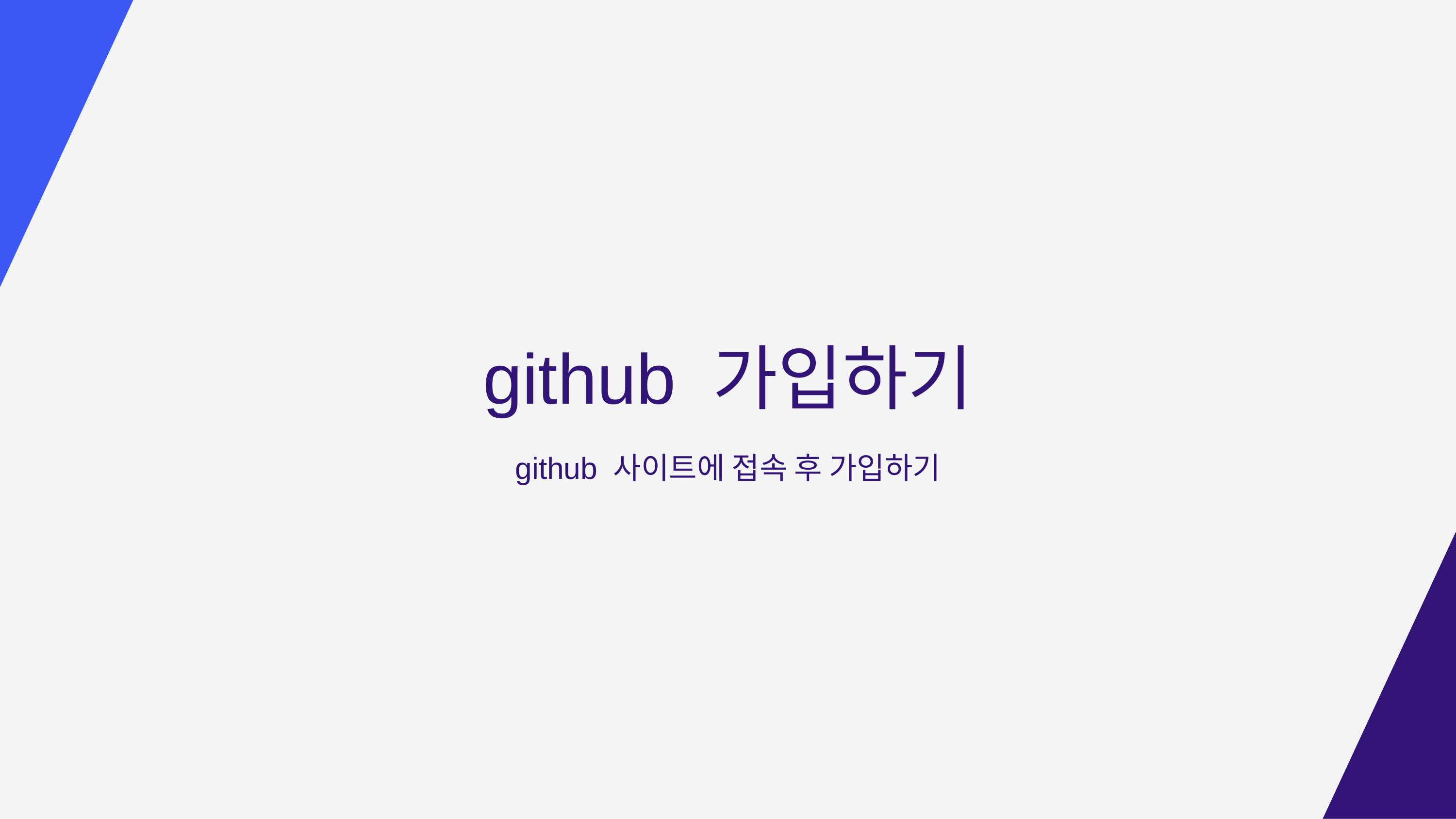

github 가입하기
github 사이트에 접속 후 가입하기